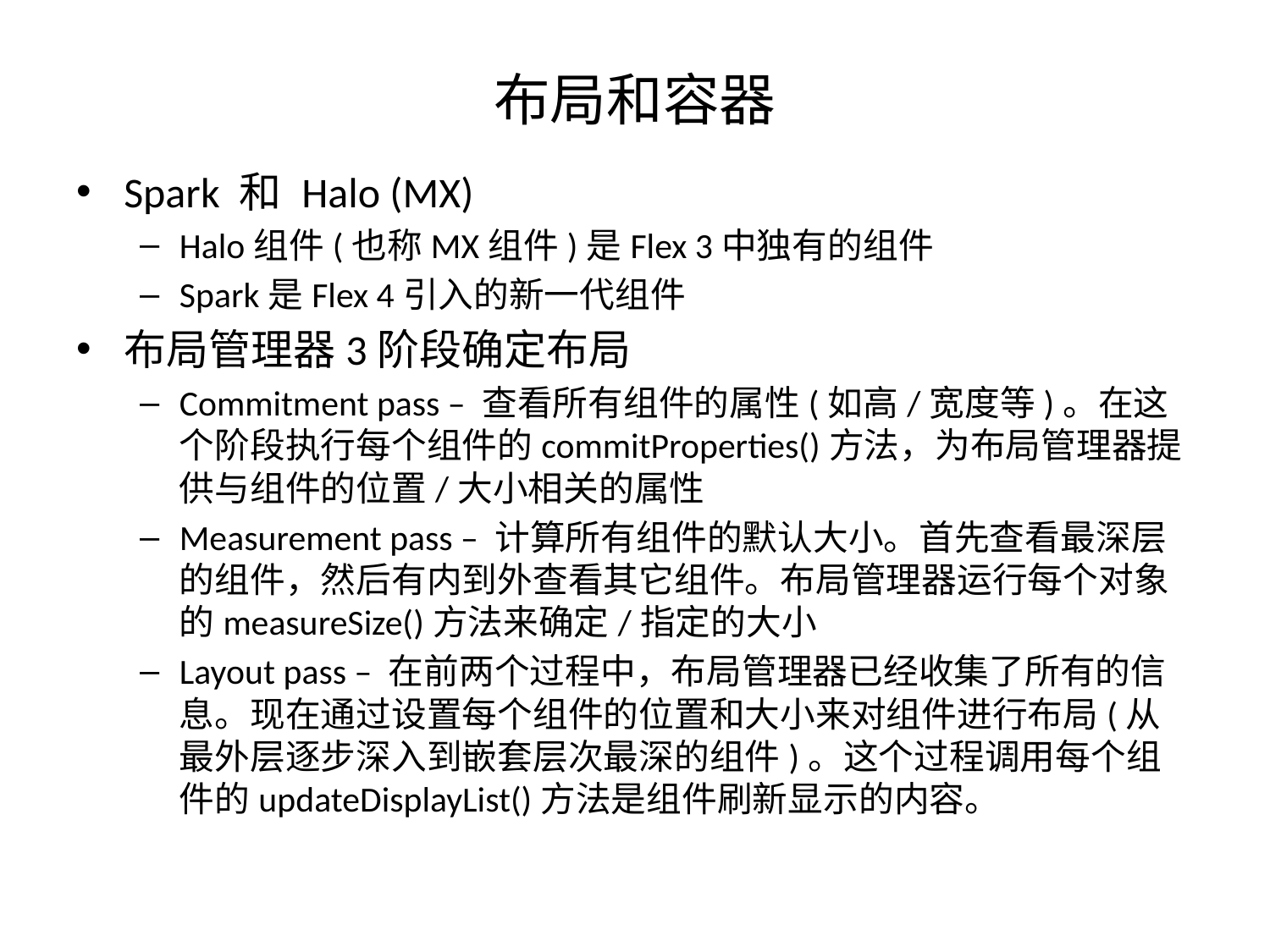

# 布局和容器
Spark 和 Halo (MX)
Halo组件(也称MX组件)是Flex 3中独有的组件
Spark是Flex 4引入的新一代组件
布局管理器3阶段确定布局
Commitment pass – 查看所有组件的属性(如高/宽度等)。在这个阶段执行每个组件的commitProperties()方法，为布局管理器提供与组件的位置/大小相关的属性
Measurement pass – 计算所有组件的默认大小。首先查看最深层的组件，然后有内到外查看其它组件。布局管理器运行每个对象的measureSize()方法来确定/指定的大小
Layout pass – 在前两个过程中，布局管理器已经收集了所有的信息。现在通过设置每个组件的位置和大小来对组件进行布局(从最外层逐步深入到嵌套层次最深的组件)。这个过程调用每个组件的updateDisplayList()方法是组件刷新显示的内容。